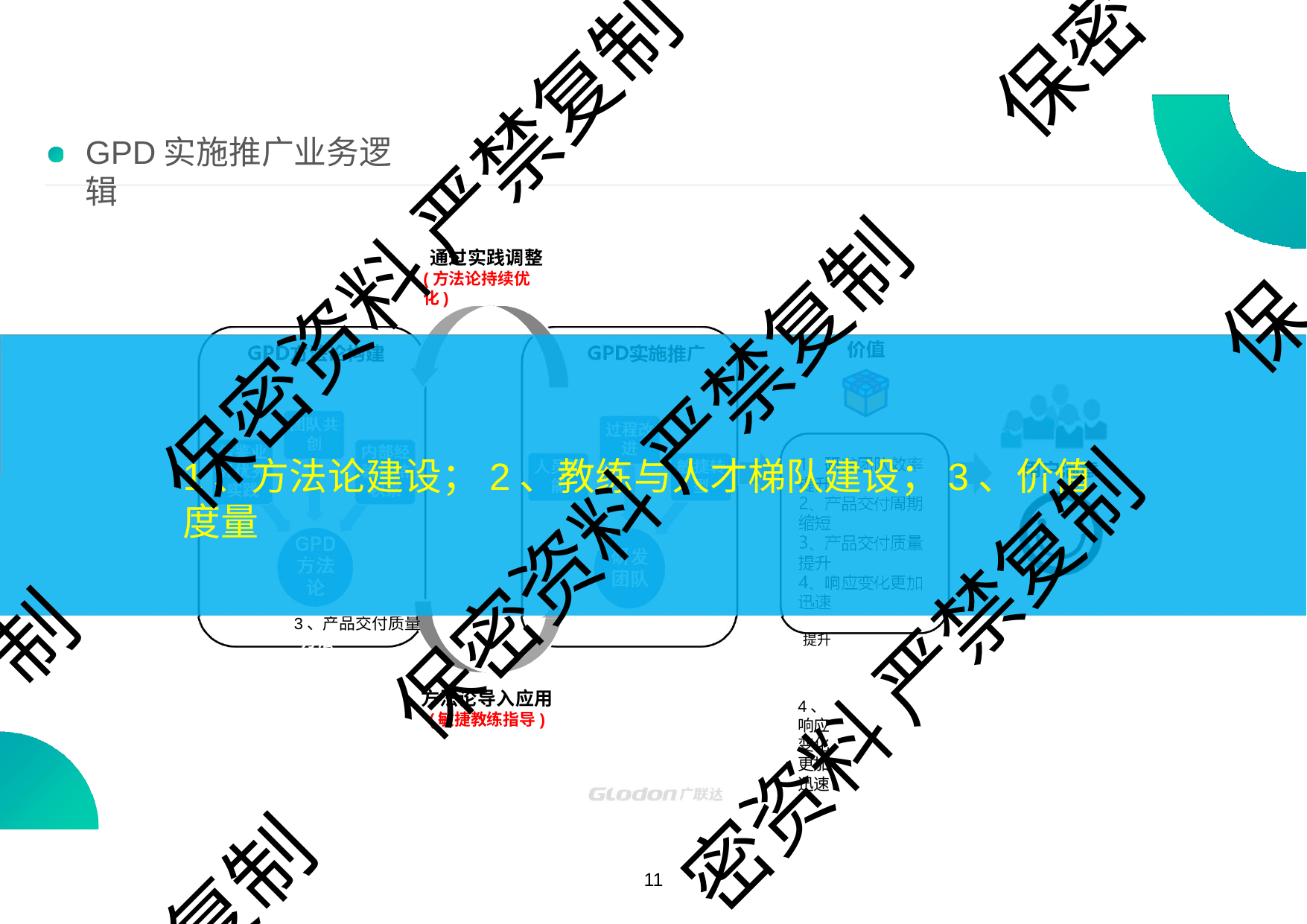

保密

# GPD实施推广业务逻辑

保密资料 严禁复制
通过实践调整
(方法论持续优化)
保

GPD方法论构建	价值

团队共	过程改
借鉴业	创	内部经	进
界优秀	验总结	人员赋	敏捷转	1、研发团队效率	用户满意
GPD实施推广

保密资料 严禁复制

1、方法论建设；2、教练与人才梯队建设；3、价值度量
实践	积累	能	型	提升
2、产品交付周期
缩短
GPD	3、产品交付质量
方法	研发	提升
论	团队	4、响应变化更加 迅速

制

密资料 严禁复制
方法论导入应用
(敏捷教练指导)

复制
11